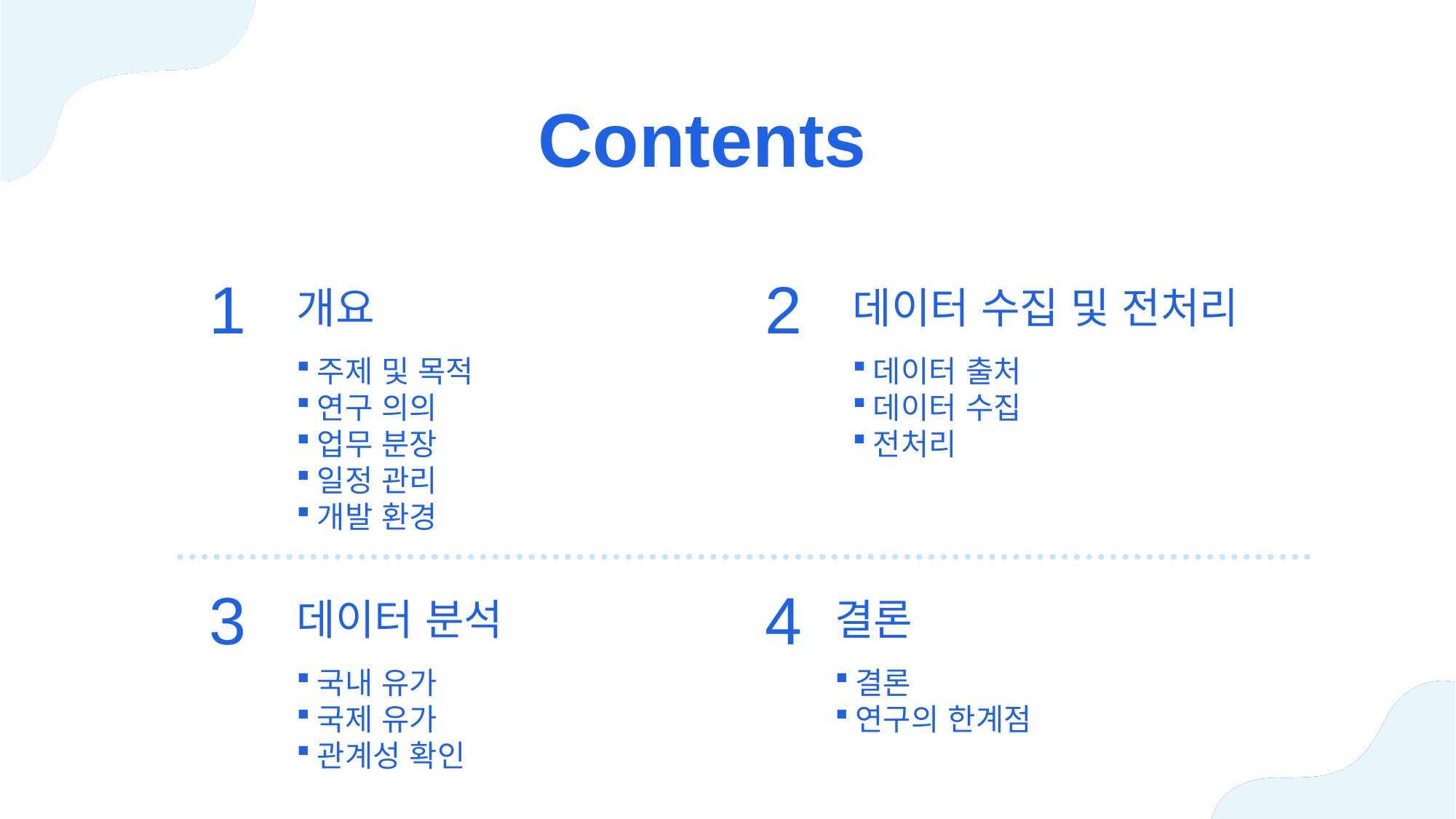

Contents
1
개요
주제 및 목적
연구 의의
업무 분장
일정 관리
개발 환경
2
데이터 수집 및 전처리
데이터 출처
데이터 수집
전처리
3
4
결론
결론
연구의 한계점
데이터 분석
국내 유가
국제 유가
관계성 확인